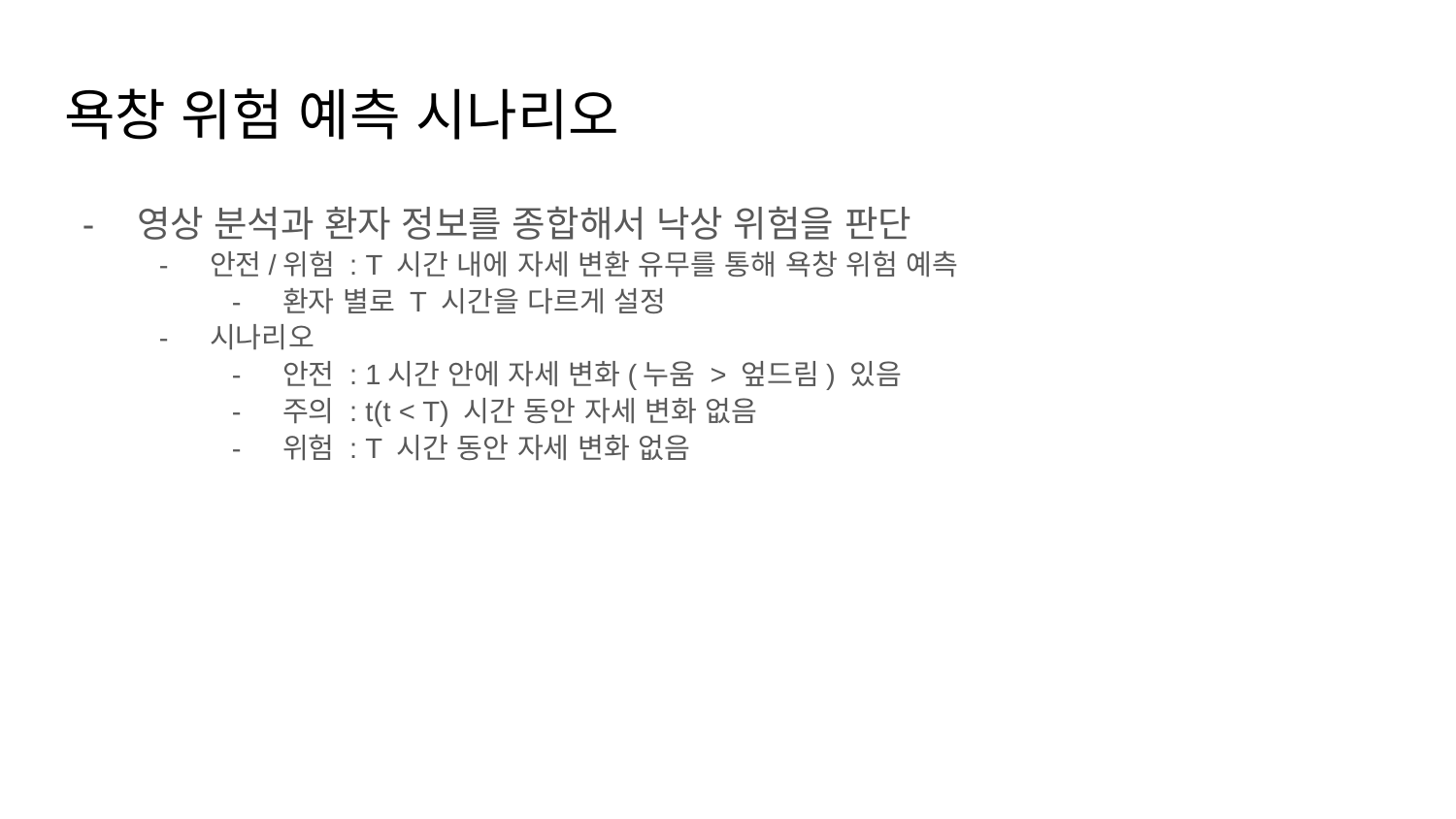

# 욕창 위험 예측 시나리오

영상 분석과 환자 정보를 종합해서 낙상 위험을 판단
안전/위험 : T 시간 내에 자세 변환 유무를 통해 욕창 위험 예측
환자 별로 T 시간을 다르게 설정
시나리오
안전 : 1시간 안에 자세 변화(누움 > 엎드림) 있음
주의 : t(t < T) 시간 동안 자세 변화 없음
위험 : T 시간 동안 자세 변화 없음